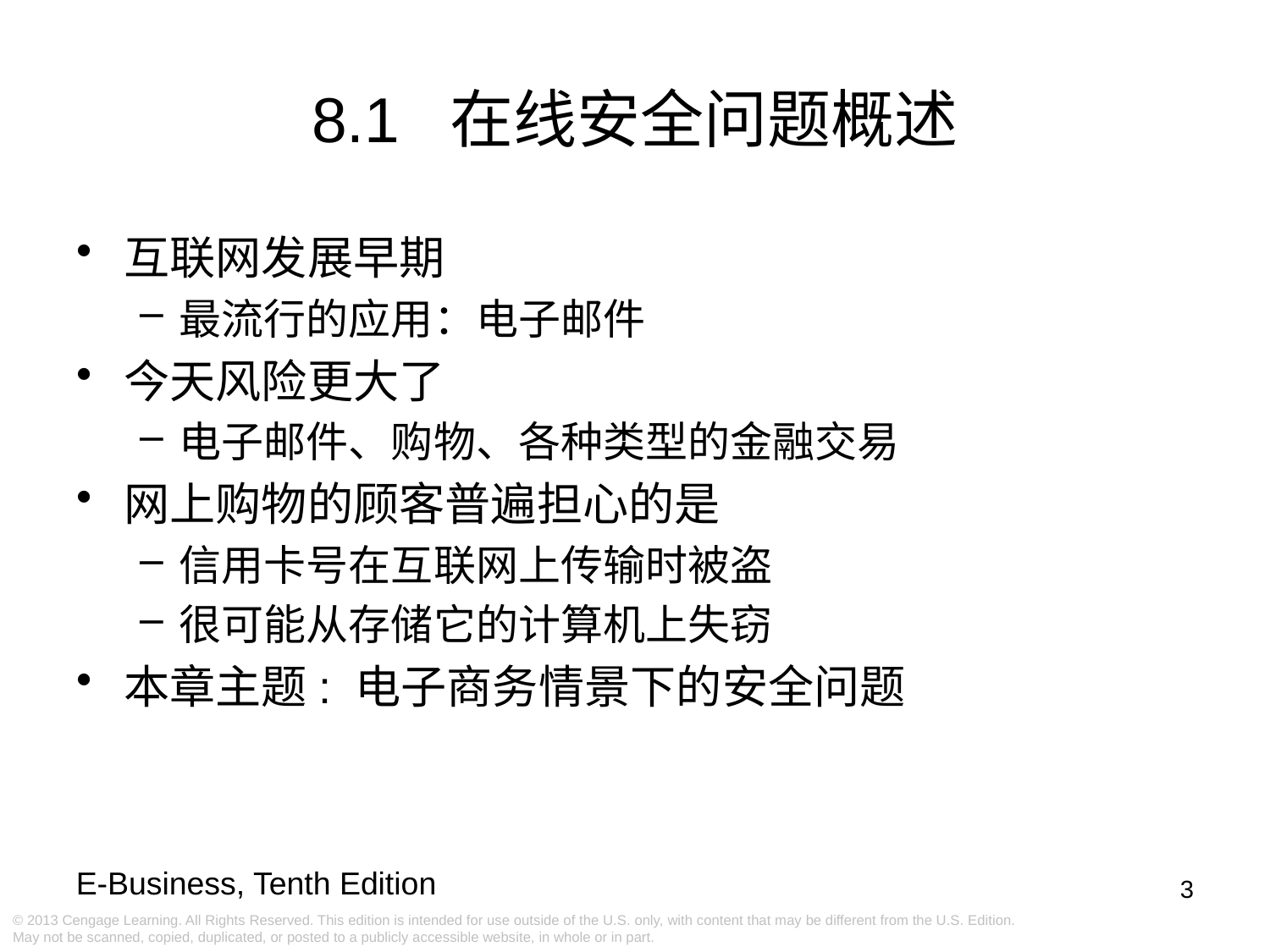

8.1  在线安全问题概述
互联网发展早期
最流行的应用：电子邮件
今天风险更大了
电子邮件、购物、各种类型的金融交易
网上购物的顾客普遍担心的是
信用卡号在互联网上传输时被盗
很可能从存储它的计算机上失窃
本章主题: 电子商务情景下的安全问题
3